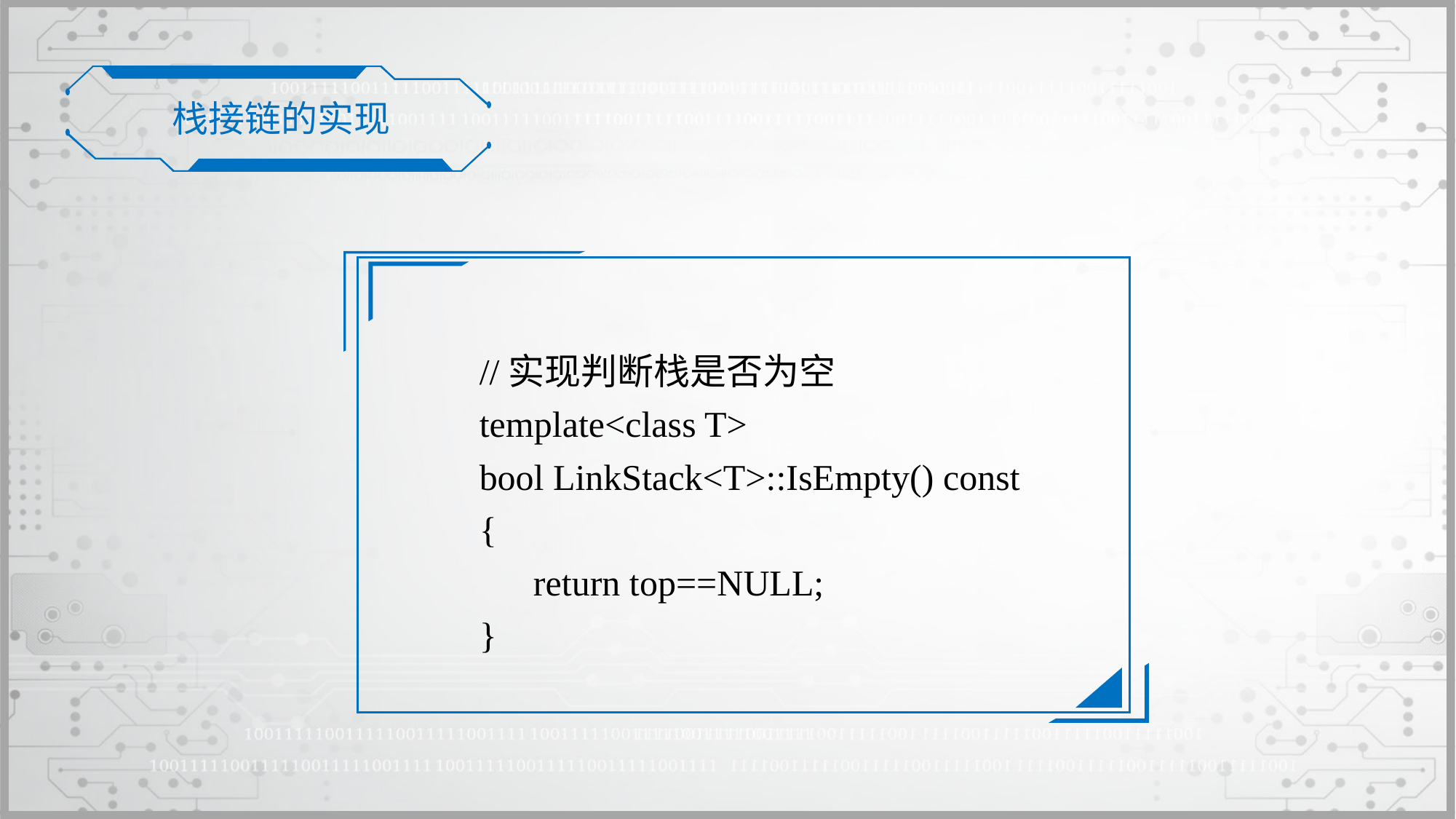

栈接链的实现

//实现判断栈是否为空
template<class T>
bool LinkStack<T>::IsEmpty() const
{
	return top==NULL;
}